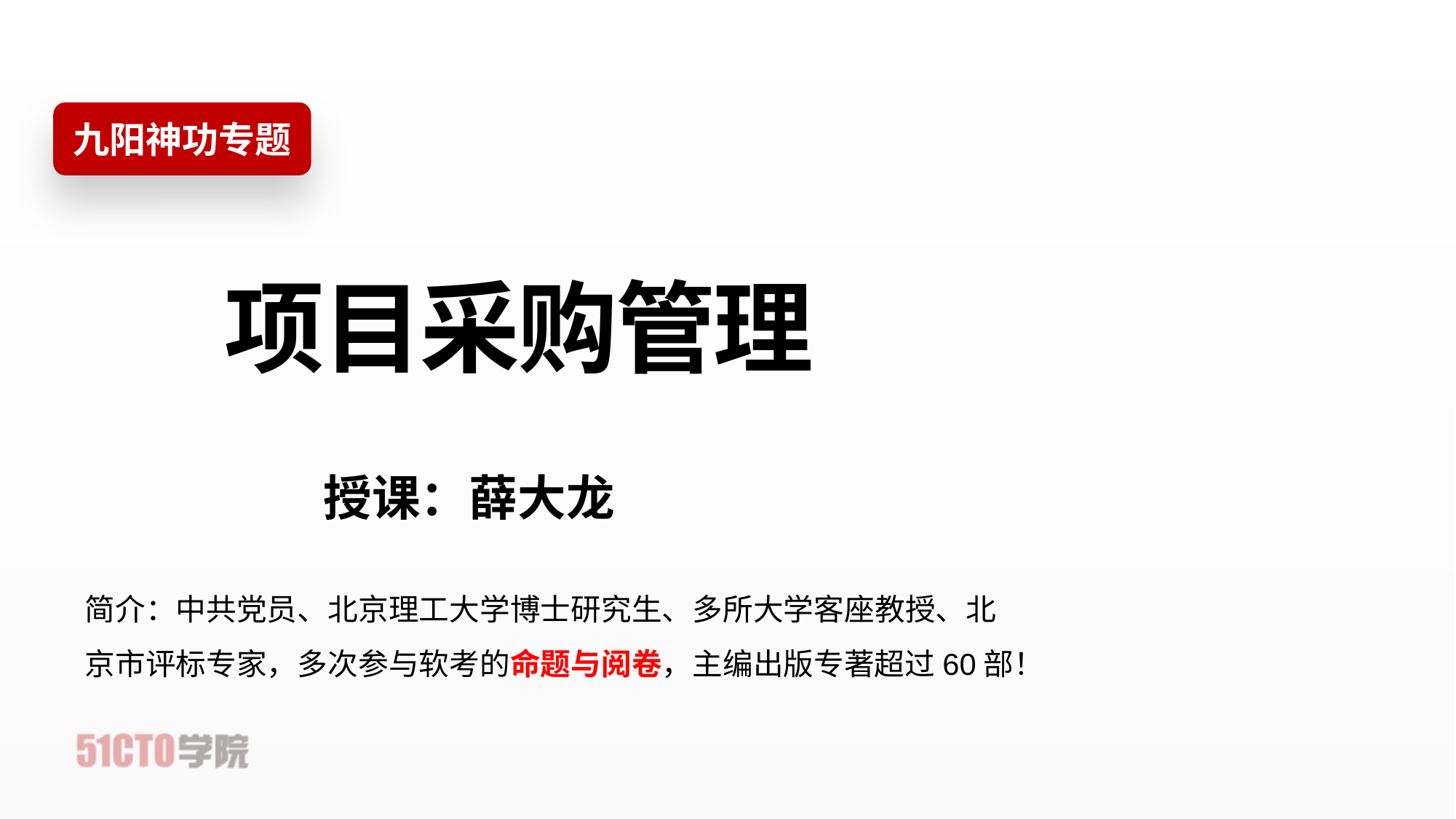

九阳神功专题
项目采购管理
授课：薛大龙
简介：中共党员、北京理工大学博士研究生、多所大学客座教授、北京市评标专家，多次参与软考的命题与阅卷，主编出版专著超过60部！